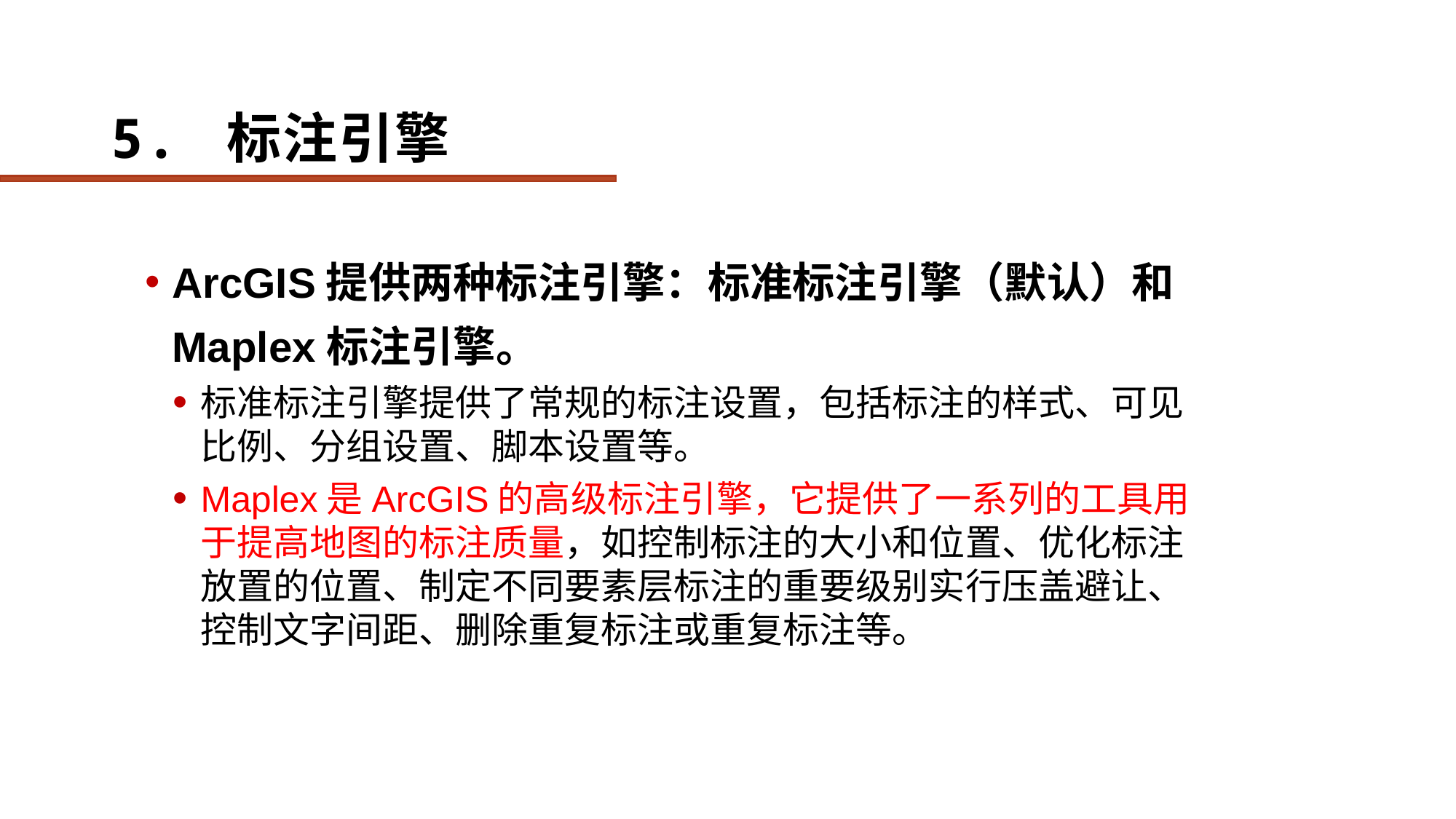

# 5. 标注引擎
ArcGIS提供两种标注引擎：标准标注引擎（默认）和Maplex标注引擎。
标准标注引擎提供了常规的标注设置，包括标注的样式、可见比例、分组设置、脚本设置等。
Maplex是ArcGIS的高级标注引擎，它提供了一系列的工具用于提高地图的标注质量，如控制标注的大小和位置、优化标注放置的位置、制定不同要素层标注的重要级别实行压盖避让、控制文字间距、删除重复标注或重复标注等。